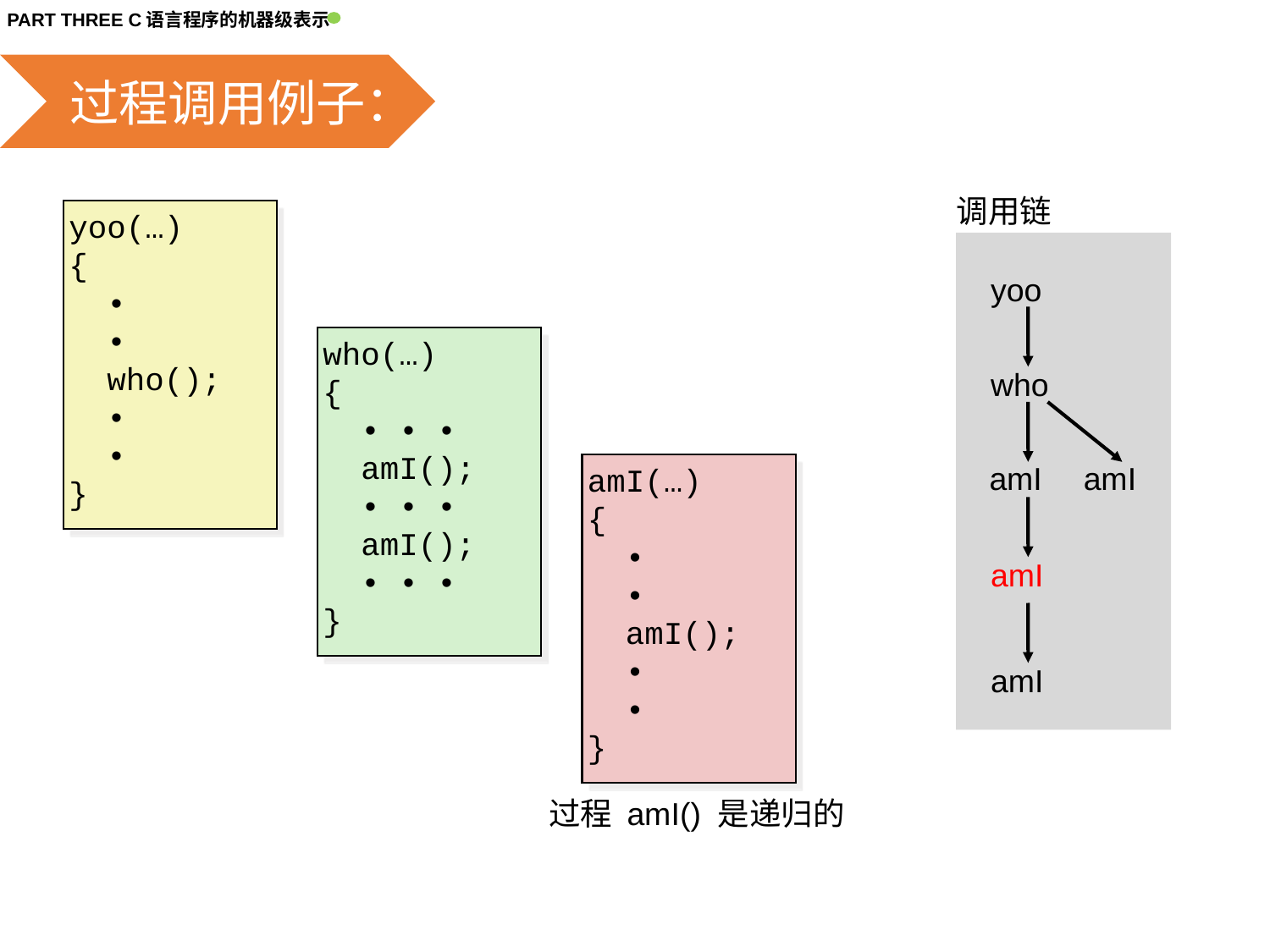

PART THREE C语言程序的机器级表示

过程调用例子：

调用链
yoo(…)
{
  •
  •
  who();
  •
  •
}

yoo

who(…)
{
  • • •
  amI();
  • • •
  amI();
  • • •
}
who

amI
amI
amI(…)
{
  •
  •
  amI();
  •
  •
}

amI

amI
过程 amI() 是递归的